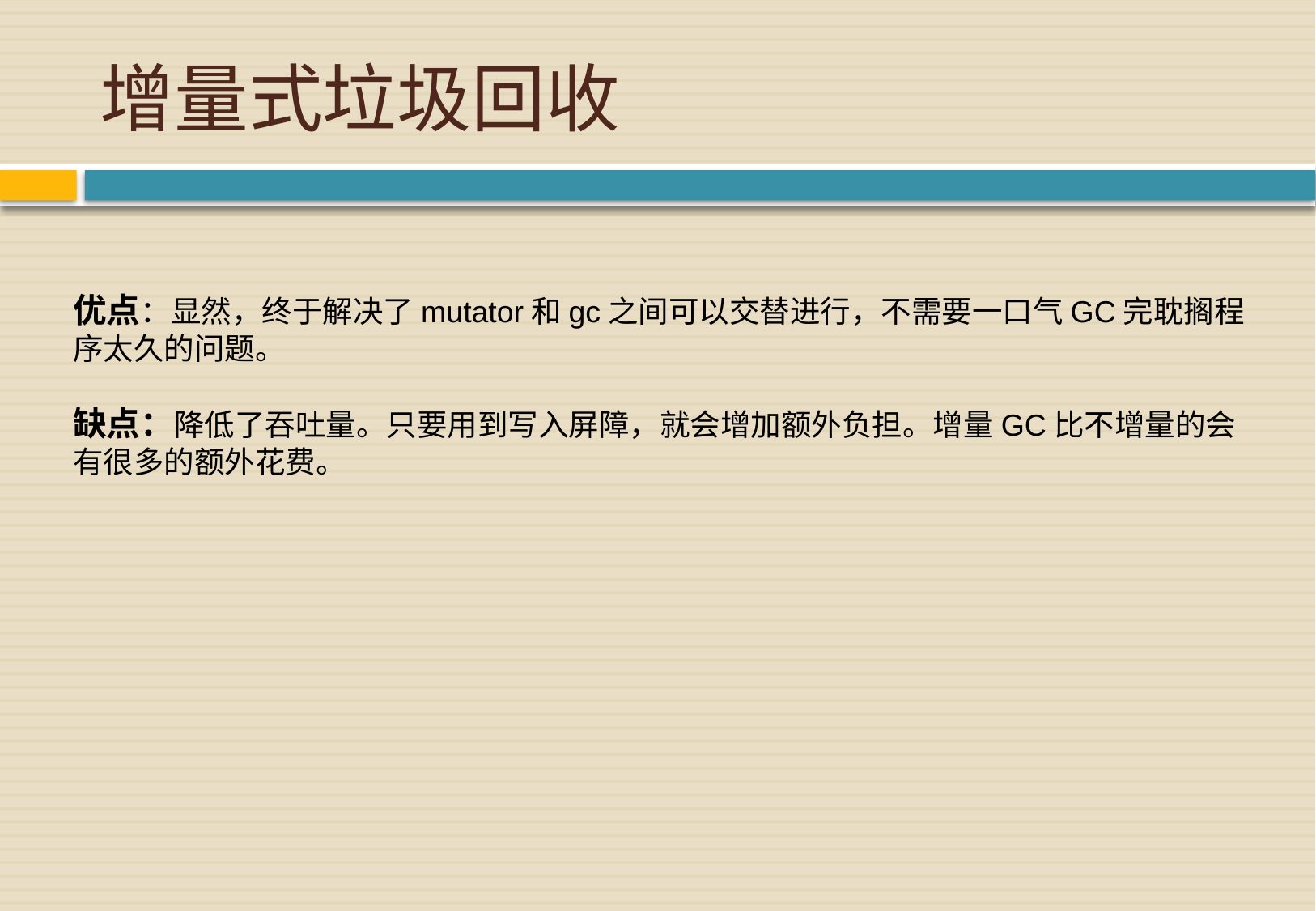

# 增量式垃圾回收
优点：显然，终于解决了mutator和gc之间可以交替进行，不需要一口气GC完耽搁程序太久的问题。
缺点：降低了吞吐量。只要用到写入屏障，就会增加额外负担。增量GC比不增量的会有很多的额外花费。